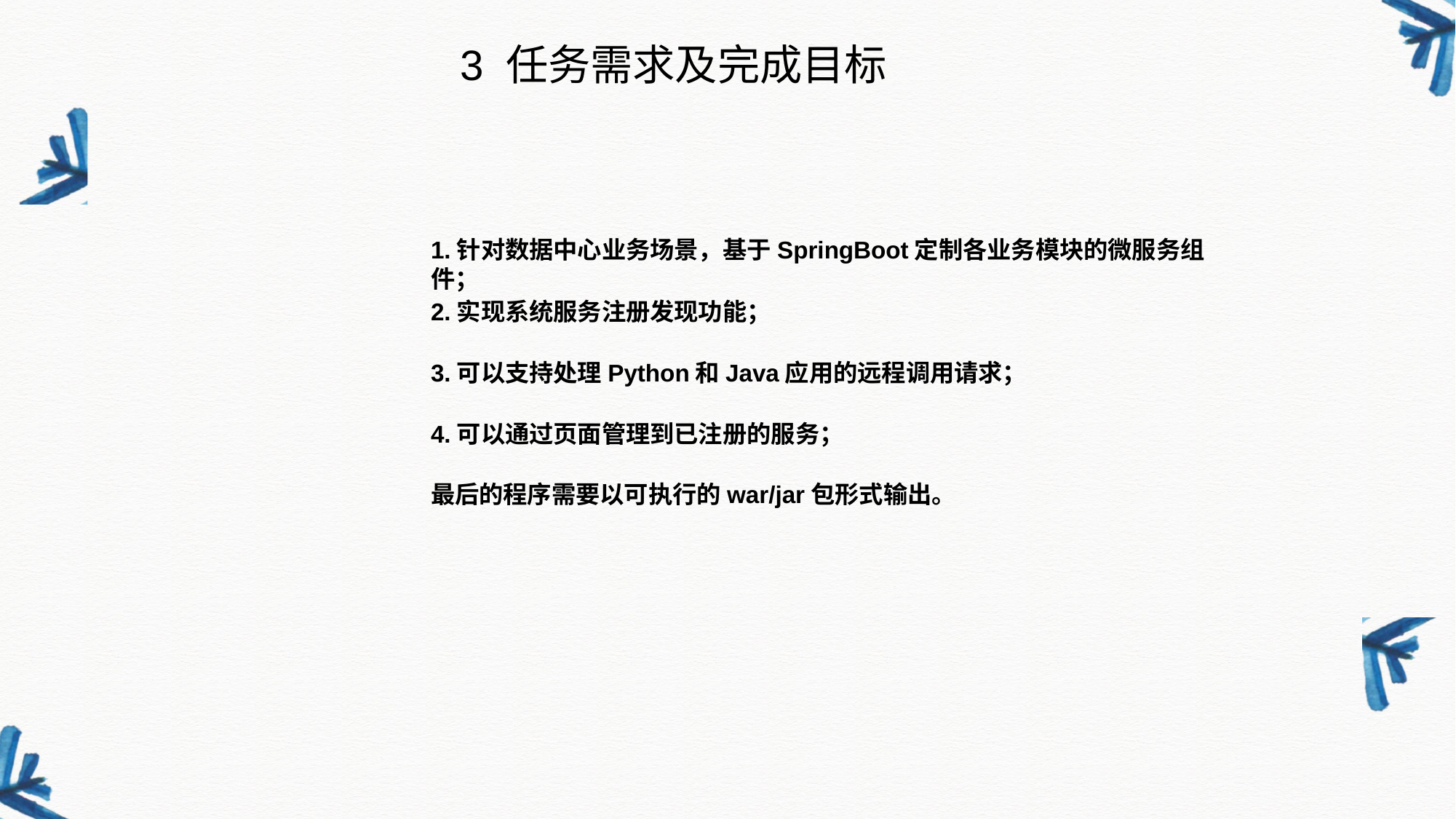

3 任务需求及完成目标
1.针对数据中心业务场景，基于SpringBoot定制各业务模块的微服务组件；
2.实现系统服务注册发现功能；
3.可以支持处理Python和Java应用的远程调用请求；
4.可以通过页面管理到已注册的服务；
最后的程序需要以可执行的war/jar包形式输出。